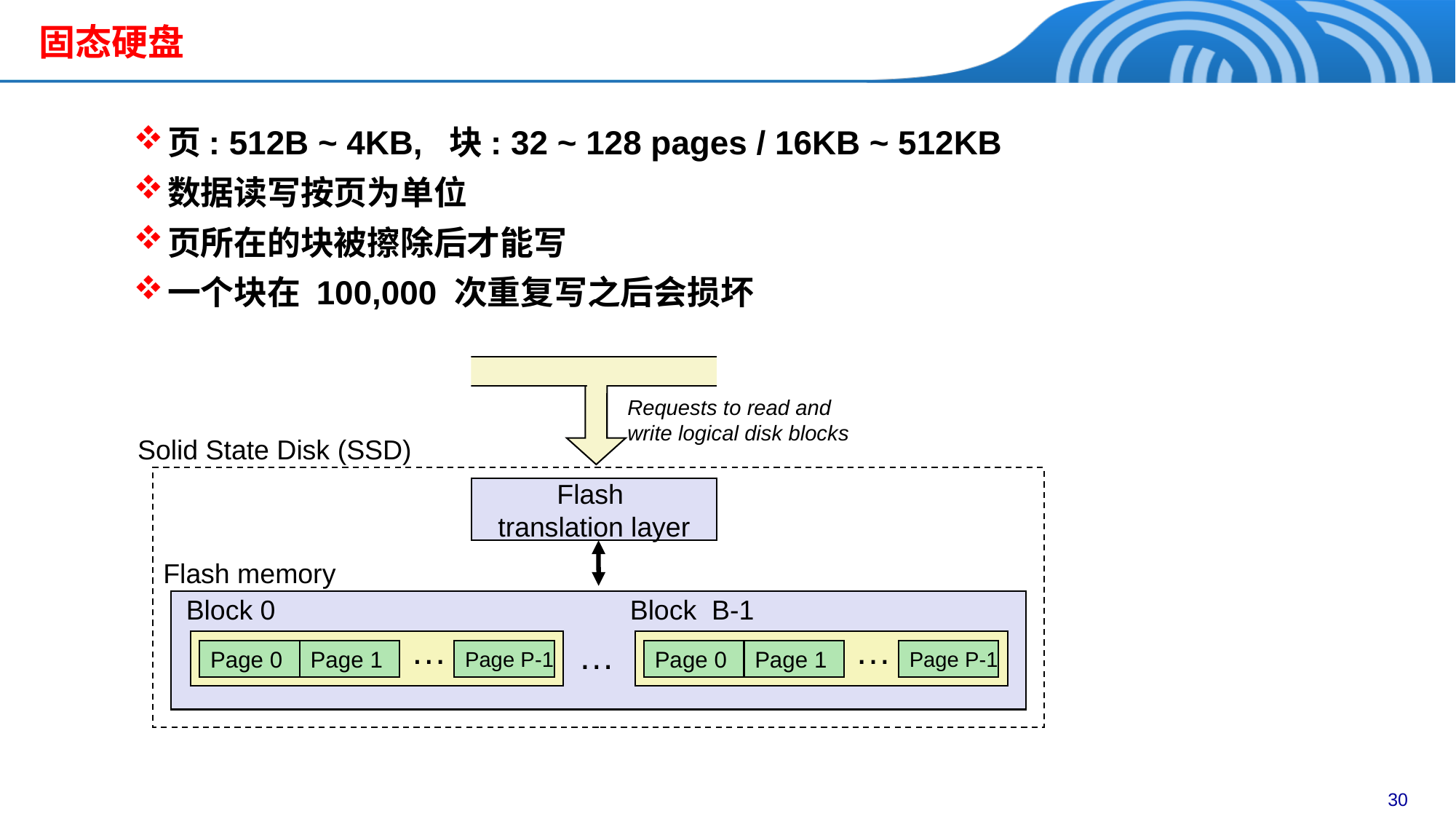

# 固态硬盘
页: 512B ~ 4KB,  块: 32 ~ 128 pages / 16KB ~ 512KB
数据读写按页为单位
页所在的块被擦除后才能写
一个块在 100,000 次重复写之后会损坏

Requests to read and
write logical disk blocks
Solid State Disk (SSD)

Flash
translation layer

Flash memory
Block 0
Block  B-1

…
…
…

Page 0
Page 1
Page P-1
Page 0
Page 1
Page P-1